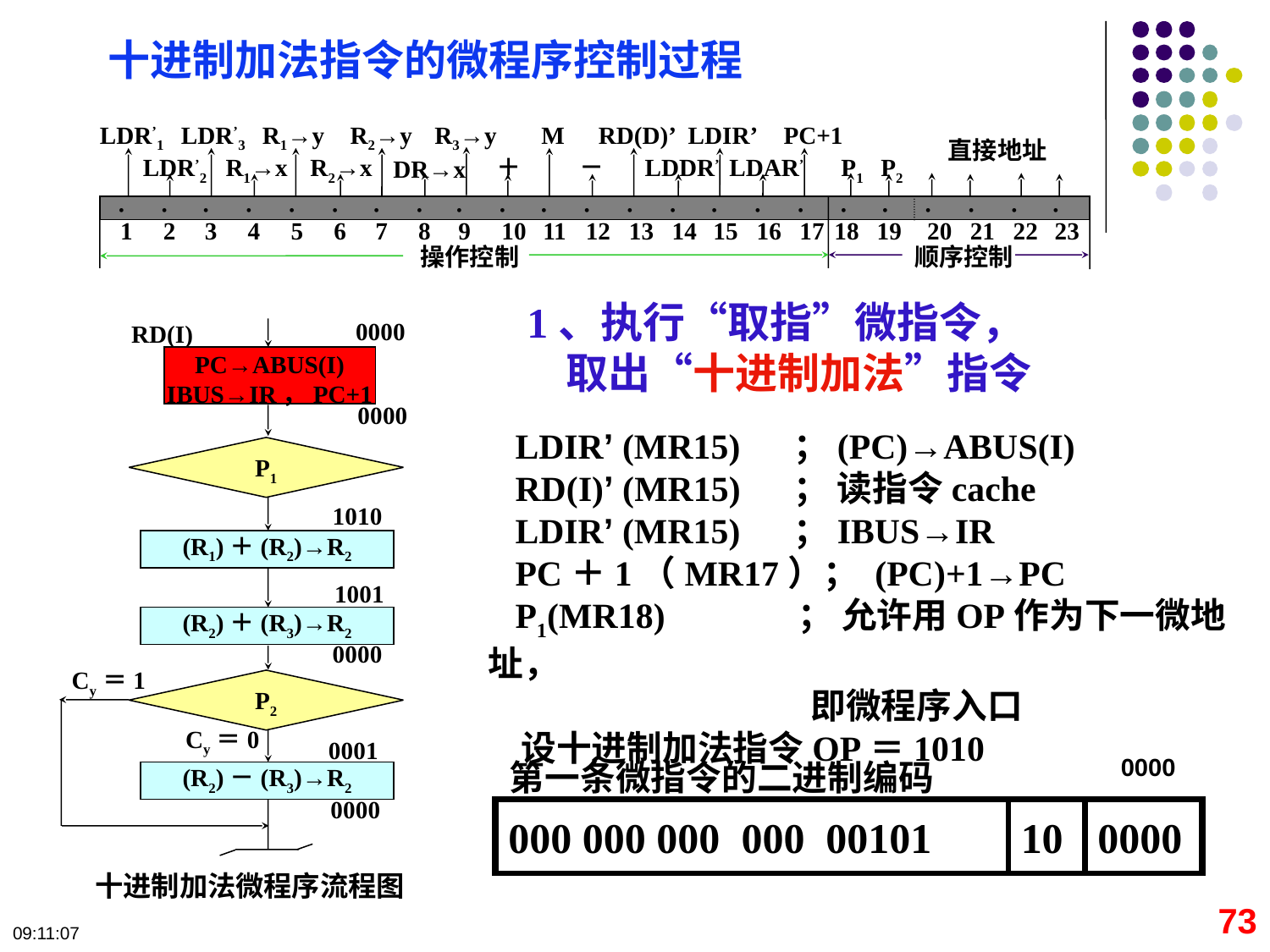

十进制加法指令的微程序控制过程
LDR’1
LDR’3
R1→y
R2→y
R3→y
M
RD(D)’
LDIR’
PC+1
直接地址

LDR’2
R1→x
R2→x
＋
－
LDDR’
LDAR’
P1
P2
DR→x

·
·
·
·
·
·
·
·
·
·
·
·
·
·
·
·
·
·
·
·
·
·
·

1
2
3
4
5
6
7
8
9
10
11
12
13
14
15
16
17
18
19
20
21
22
23

操作控制
顺序控制

1、执行“取指”微指令，
   取出“十进制加法”指令
0000
RD(I)

PC→ABUS(I)
IBUS→IR，PC+1
0000

P1

1010
(R1)＋(R2)→R2

1001
(R2)＋(R3)→R2
0000

Cy＝1
P2

Cy＝0

0001
(R2)－(R3)→R2
0000

十进制加法微程序流程图
   LDIR’ (MR15)     ；(PC)→ABUS(I)
   RD(I)’ (MR15)     ； 读指令cache
   LDIR’ (MR15)     ；IBUS→IR
   PC＋1（MR17）； (PC)+1→PC
   P1(MR18)              ； 允许用OP作为下一微地址，
                                       即微程序入口
   设十进制加法指令OP＝1010
0000
第一条微指令的二进制编码

000 000 000  000  00101

10

0000

73
09:11:07